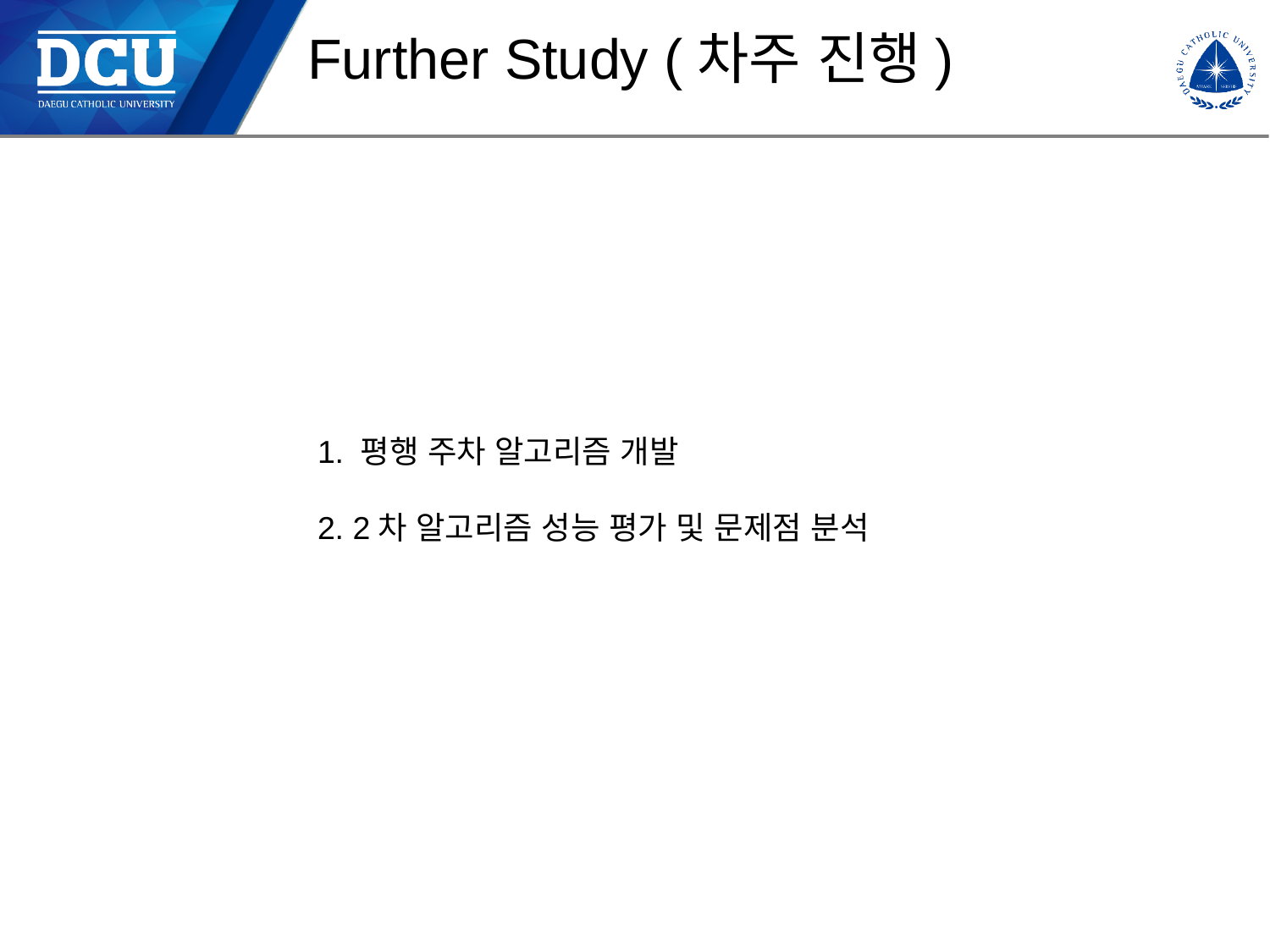

Further Study (차주 진행)
1. 평행 주차 알고리즘 개발

2. 2차 알고리즘 성능 평가 및 문제점 분석